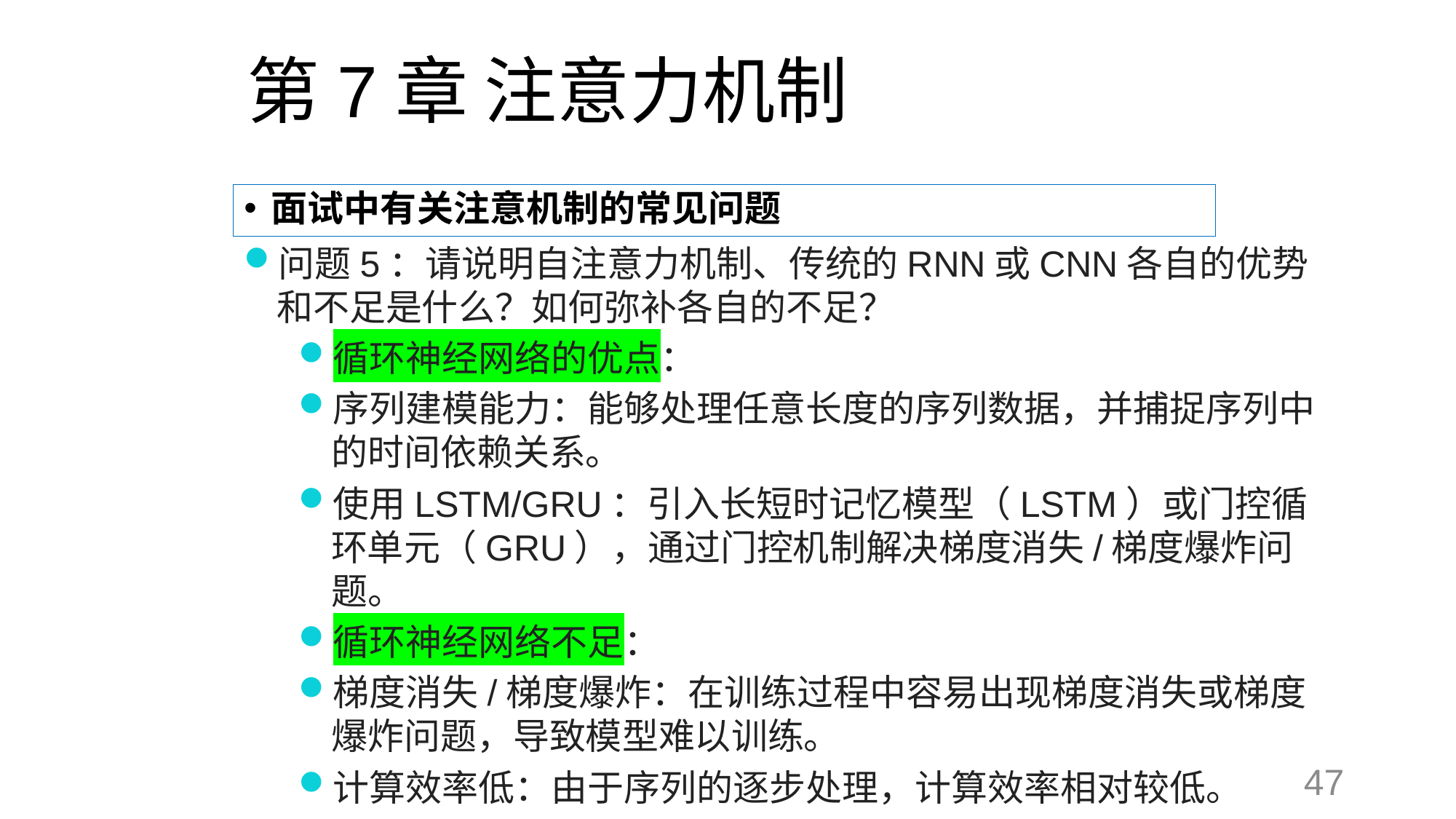

# 第7章 注意力机制
面试中有关注意机制的常见问题

问题5：请说明自注意力机制、传统的RNN或CNN各自的优势和不足是什么？如何弥补各自的不足？
循环神经网络的优点：
序列建模能力：能够处理任意长度的序列数据，并捕捉序列中的时间依赖关系。
使用LSTM/GRU：引入长短时记忆模型（LSTM）或门控循环单元（GRU），通过门控机制解决梯度消失/梯度爆炸问题。
循环神经网络不足：
梯度消失/梯度爆炸：在训练过程中容易出现梯度消失或梯度爆炸问题，导致模型难以训练。
计算效率低：由于序列的逐步处理，计算效率相对较低。
47